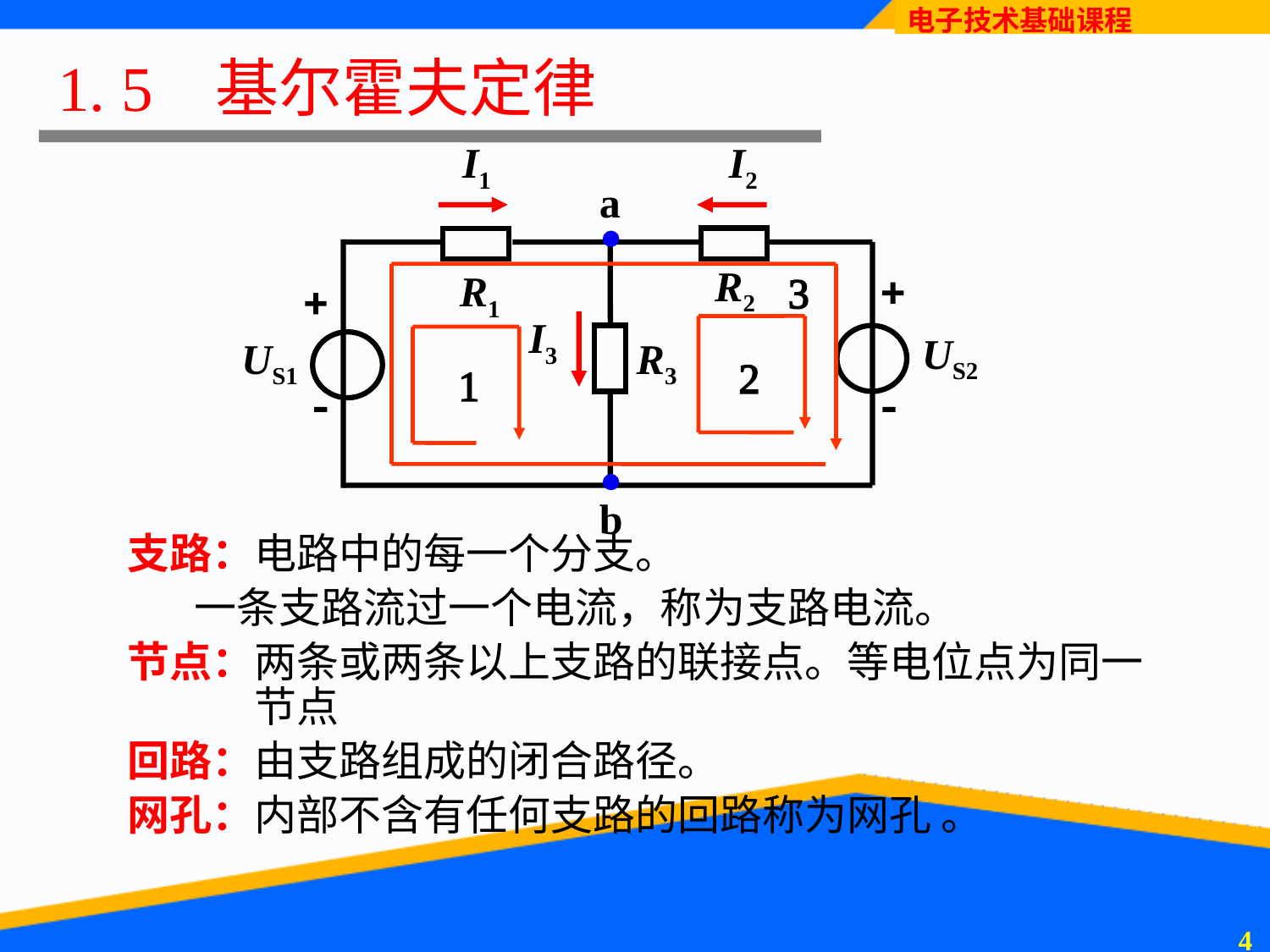

# 1. 5   基尔霍夫定律
I1
I2
a

R2
3
+

R1

+
I3

US2
US1

R3
2
1
 −
−

b
支路：电路中的每一个分支。
      一条支路流过一个电流，称为支路电流。
节点：两条或两条以上支路的联接点。等电位点为同一   	节点
回路：由支路组成的闭合路径。
网孔：内部不含有任何支路的回路称为网孔 。

4